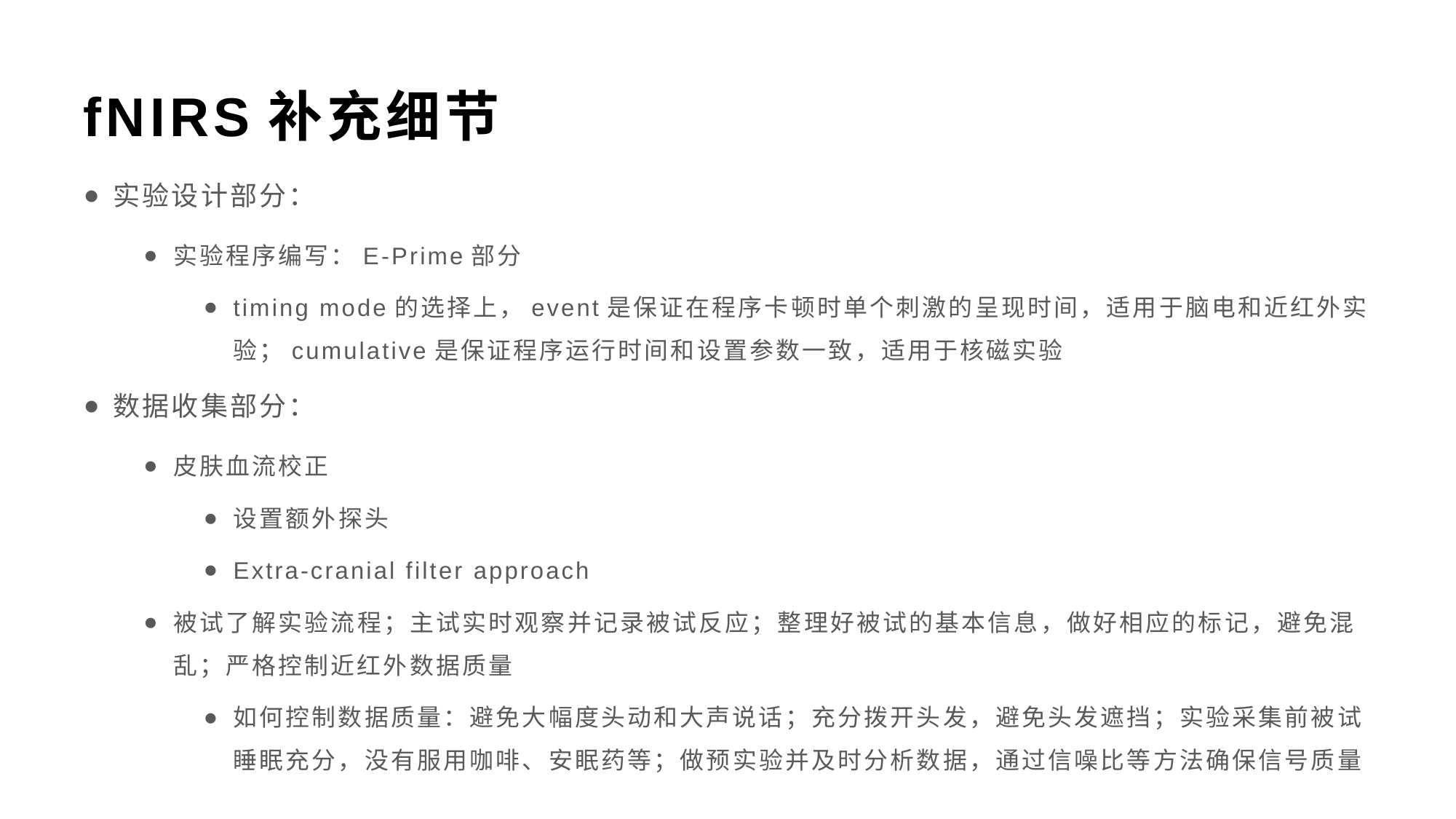

# fNIRS补充细节
实验设计部分：
实验程序编写：E-Prime部分
timing mode的选择上，event是保证在程序卡顿时单个刺激的呈现时间，适用于脑电和近红外实验；cumulative是保证程序运行时间和设置参数一致，适用于核磁实验
数据收集部分：
皮肤血流校正
设置额外探头
Extra-cranial filter approach
被试了解实验流程；主试实时观察并记录被试反应；整理好被试的基本信息，做好相应的标记，避免混乱；严格控制近红外数据质量
如何控制数据质量：避免大幅度头动和大声说话；充分拨开头发，避免头发遮挡；实验采集前被试睡眠充分，没有服用咖啡、安眠药等；做预实验并及时分析数据，通过信噪比等方法确保信号质量